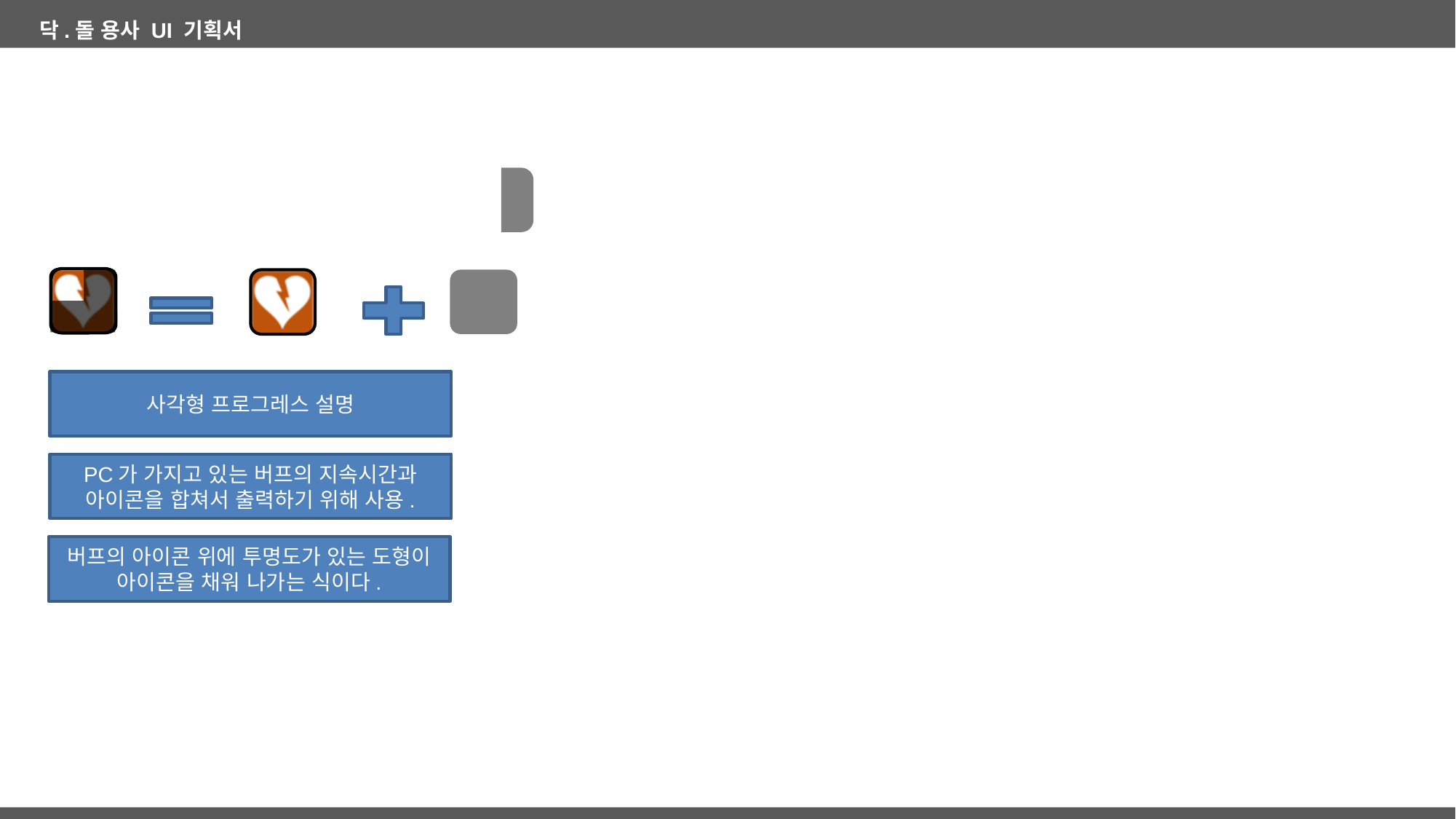

사각형 프로그레스 설명
PC가 가지고 있는 버프의 지속시간과 아이콘을 합쳐서 출력하기 위해 사용.
버프의 아이콘 위에 투명도가 있는 도형이 아이콘을 채워 나가는 식이다.